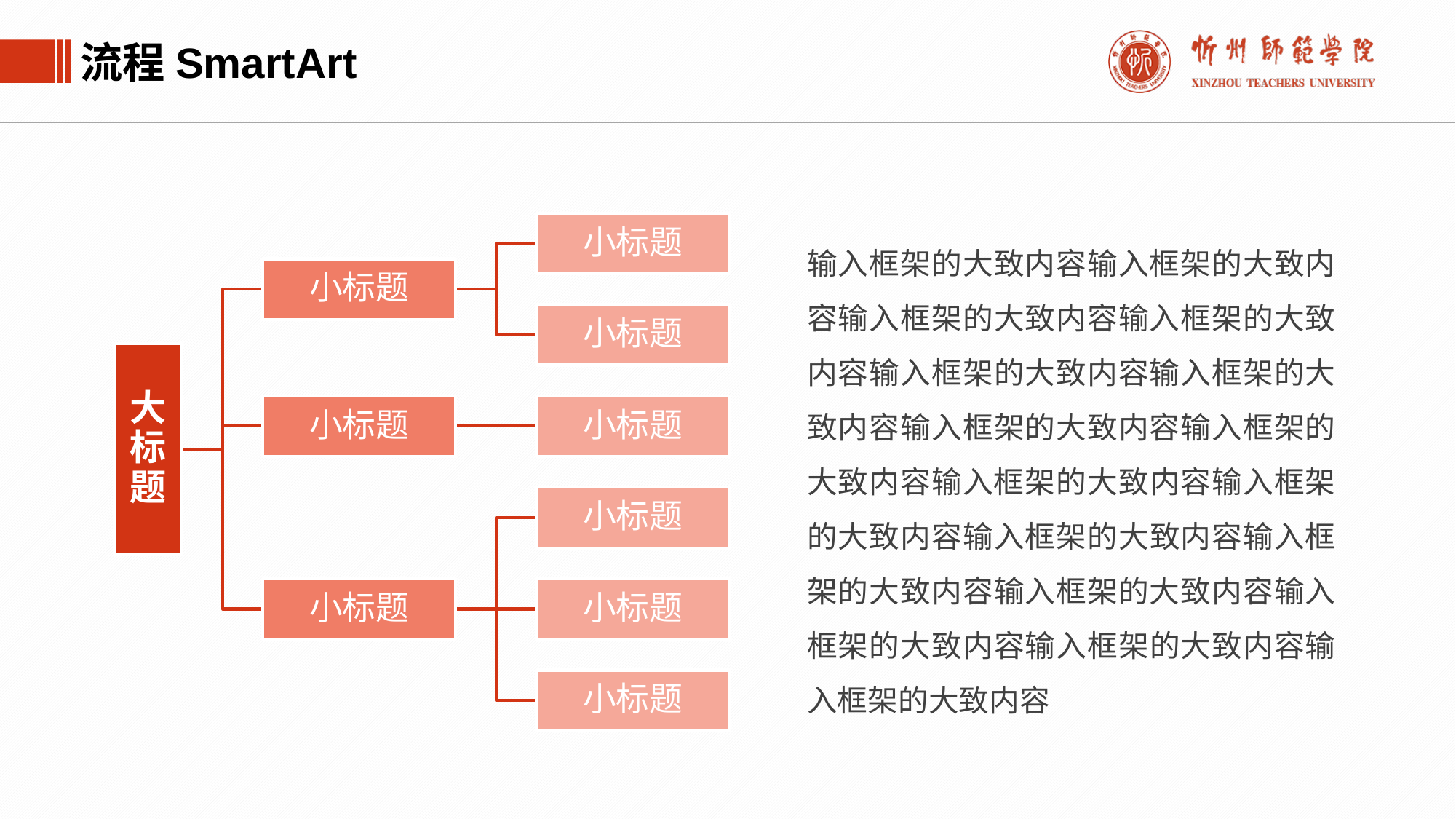

流程SmartArt

大标题
小标题
小标题
小标题
小标题
小标题
小标题
小标题
小标题
小标题
输入框架的大致内容输入框架的大致内容输入框架的大致内容输入框架的大致内容输入框架的大致内容输入框架的大致内容输入框架的大致内容输入框架的大致内容输入框架的大致内容输入框架的大致内容输入框架的大致内容输入框架的大致内容输入框架的大致内容输入框架的大致内容输入框架的大致内容输入框架的大致内容